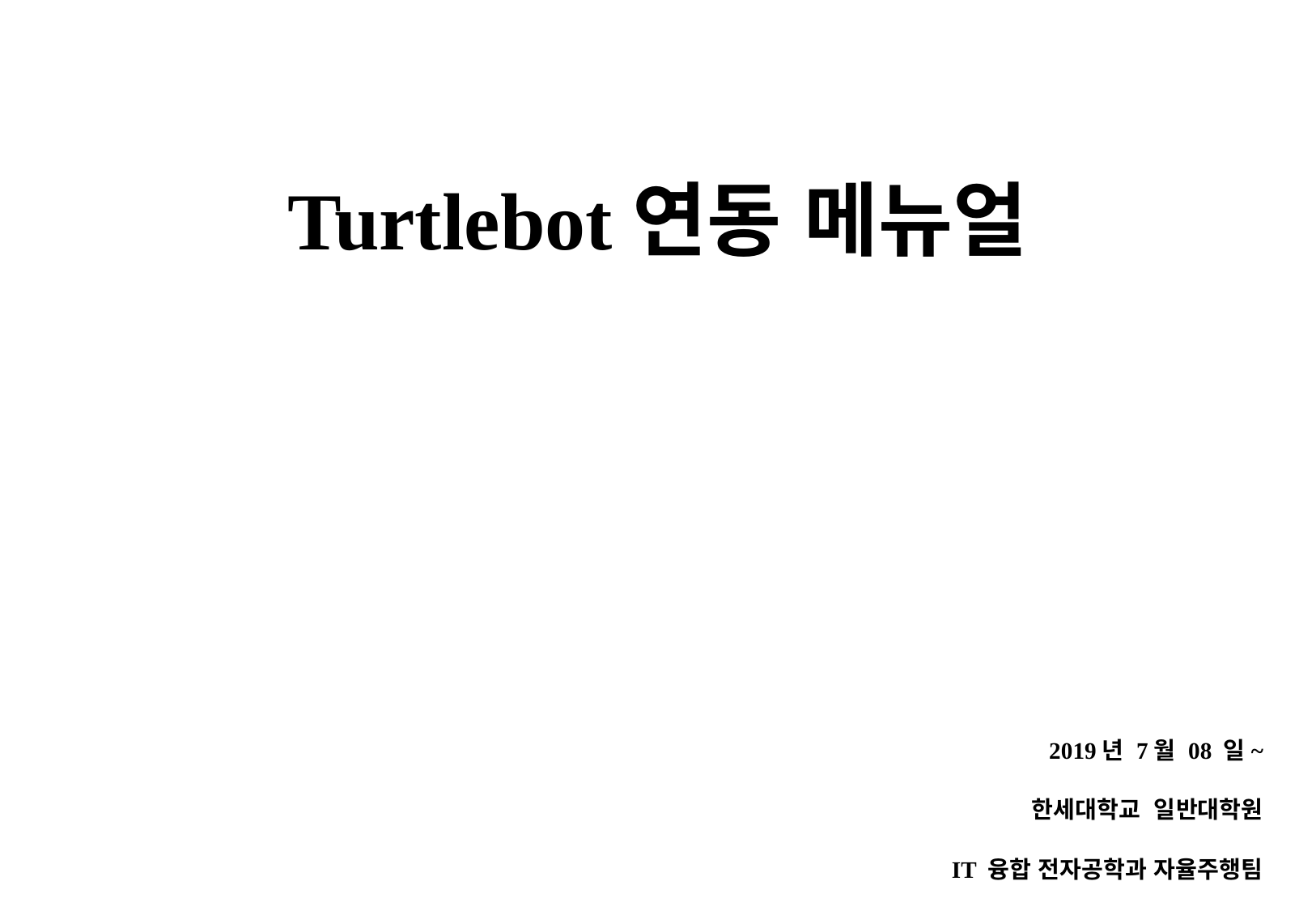

# Turtlebot연동 메뉴얼
2019년 7월 08 일~
한세대학교  일반대학원
IT 융합 전자공학과 자율주행팀